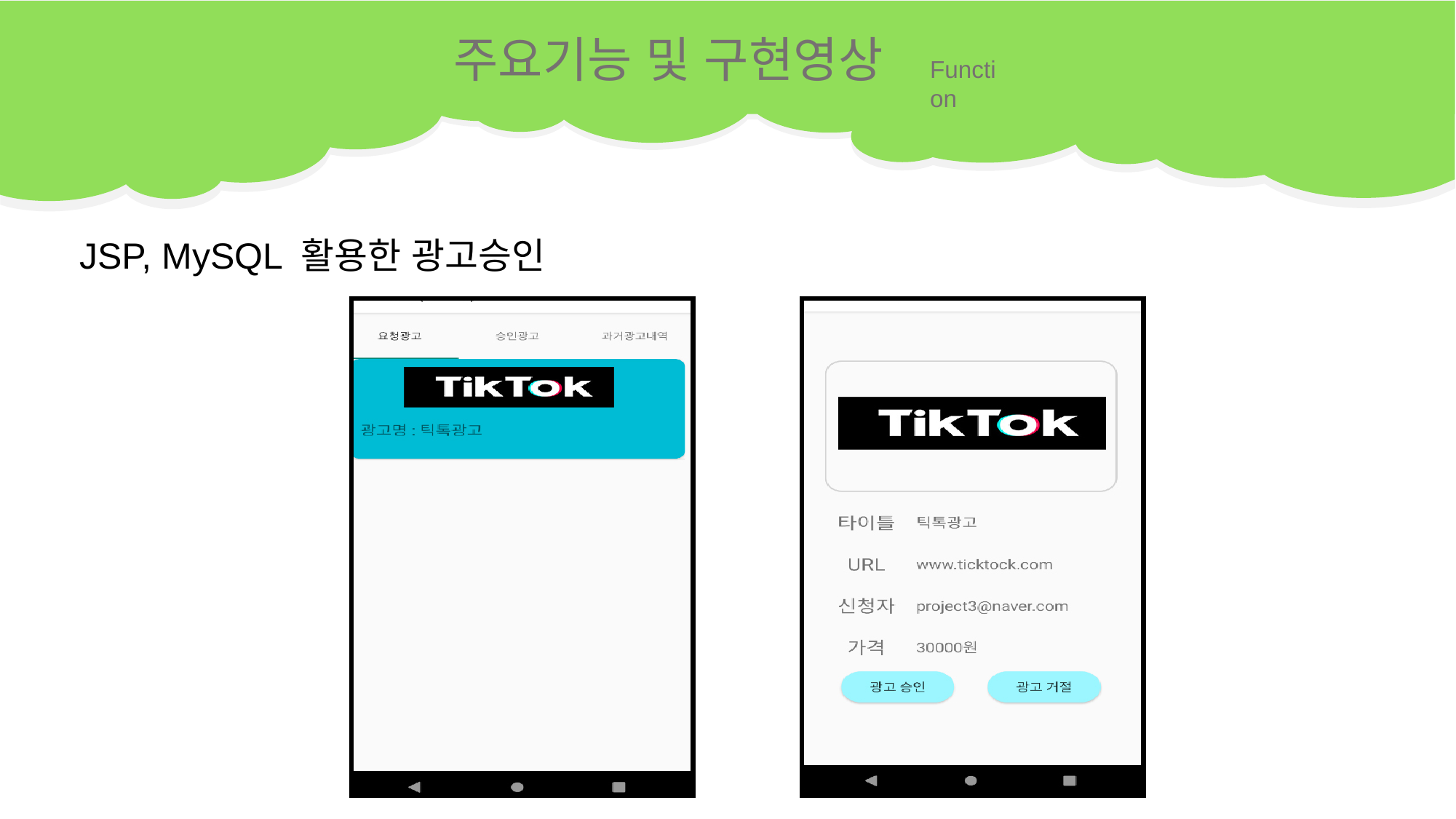

주요기능 및 구현영상
Function
JSP, MySQL 활용한 광고승인